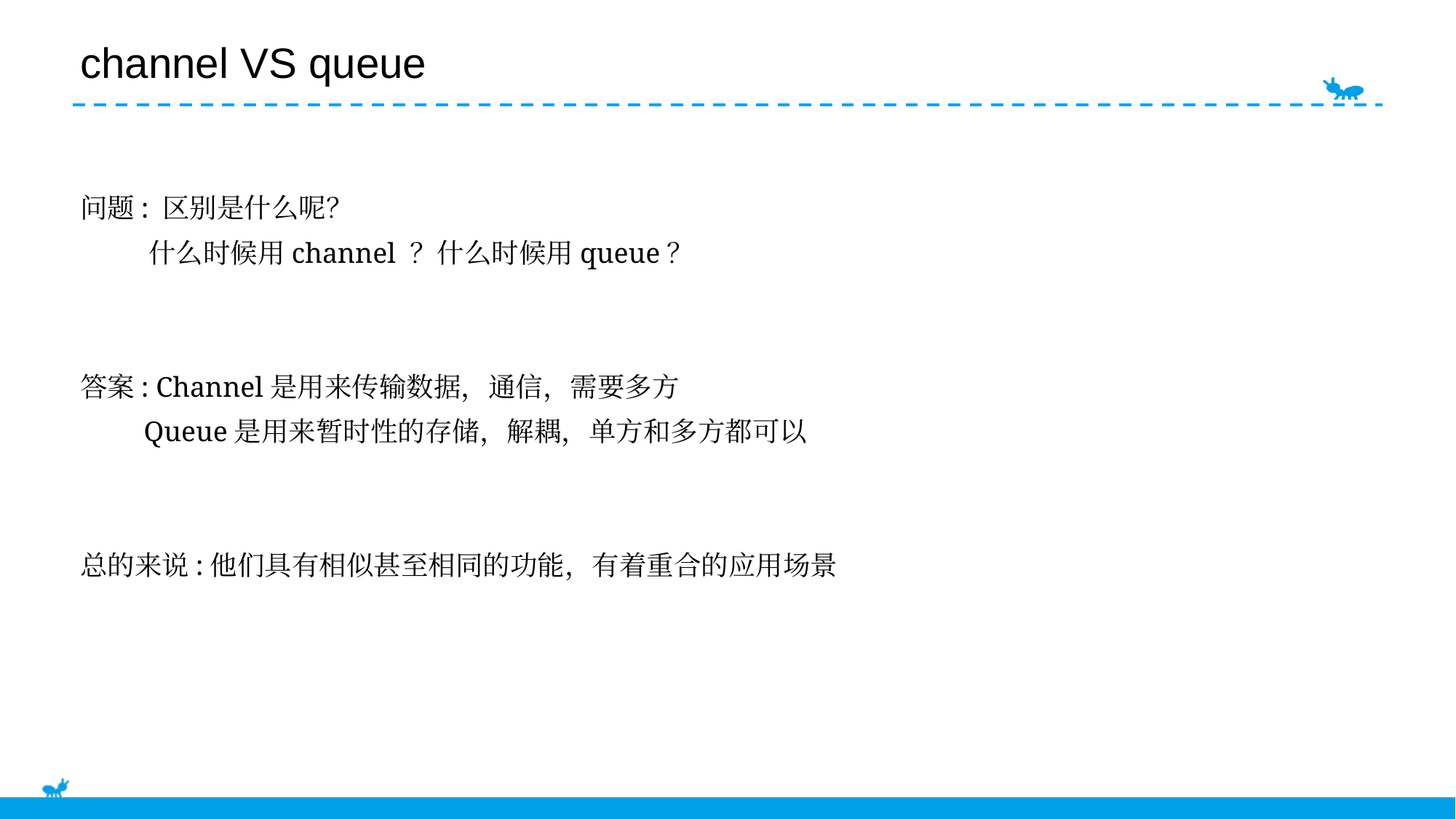

E6636BC20180234D78A0072836F0B9D0B2B9B20C1D4C0BF0AFD9863EB13E2BFC5B41BA3871692B0F22E92108384685EB5C1921DA41D0FBE11BBFC2E87B2E14DC24F230AD912384D704A92AC76C924DF539B6ED3A700D73C228ADA1937ABD9CE8D896269F9E3
# channel VS queue
问题: 区别是什么呢？
         什么时候用channel ？什么时候用queue？

答案: Channel是用来传输数据，通信，需要多方
         Queue是用来暂时性的存储，解耦，单方和多方都可以

总的来说:他们具有相似甚至相同的功能，有着重合的应用场景